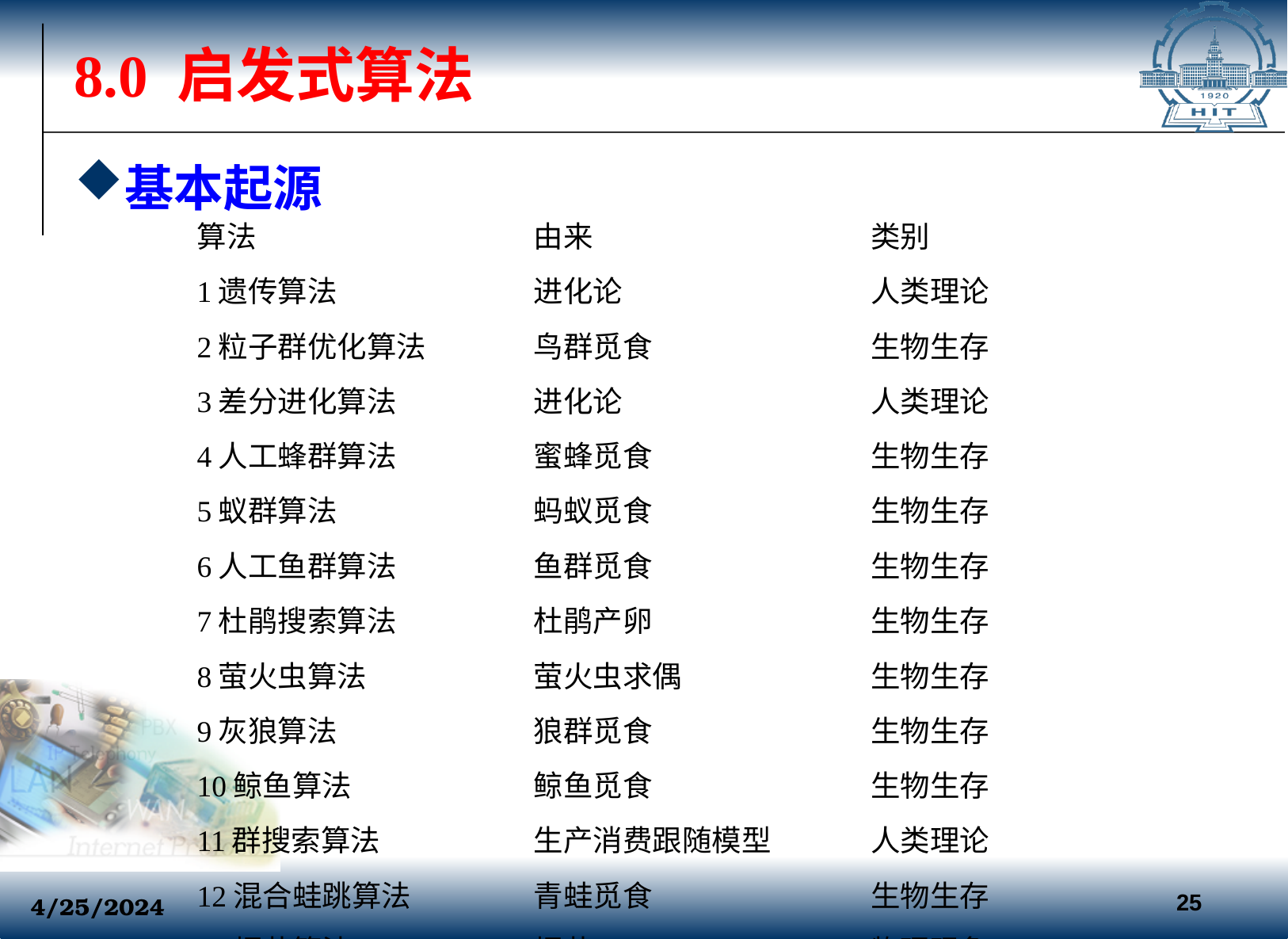

# 8.0 启发式算法
基本起源
| 算法 | 由来 | 类别 |
| --- | --- | --- |
| 1遗传算法 | 进化论 | 人类理论 |
| 2粒子群优化算法 | 鸟群觅食 | 生物生存 |
| 3差分进化算法 | 进化论 | 人类理论 |
| 4人工蜂群算法 | 蜜蜂觅食 | 生物生存 |
| 5蚁群算法 | 蚂蚁觅食 | 生物生存 |
| 6人工鱼群算法 | 鱼群觅食 | 生物生存 |
| 7杜鹃搜索算法 | 杜鹃产卵 | 生物生存 |
| 8萤火虫算法 | 萤火虫求偶 | 生物生存 |
| 9灰狼算法 | 狼群觅食 | 生物生存 |
| 10鲸鱼算法 | 鲸鱼觅食 | 生物生存 |
| 11群搜索算法 | 生产消费跟随模型 | 人类理论 |
| 12混合蛙跳算法 | 青蛙觅食 | 生物生存 |
| 13烟花算法 | 烟花 | 物理现象 |
| 14菌群优化算法 | 菌群生长 | 生物生存 |